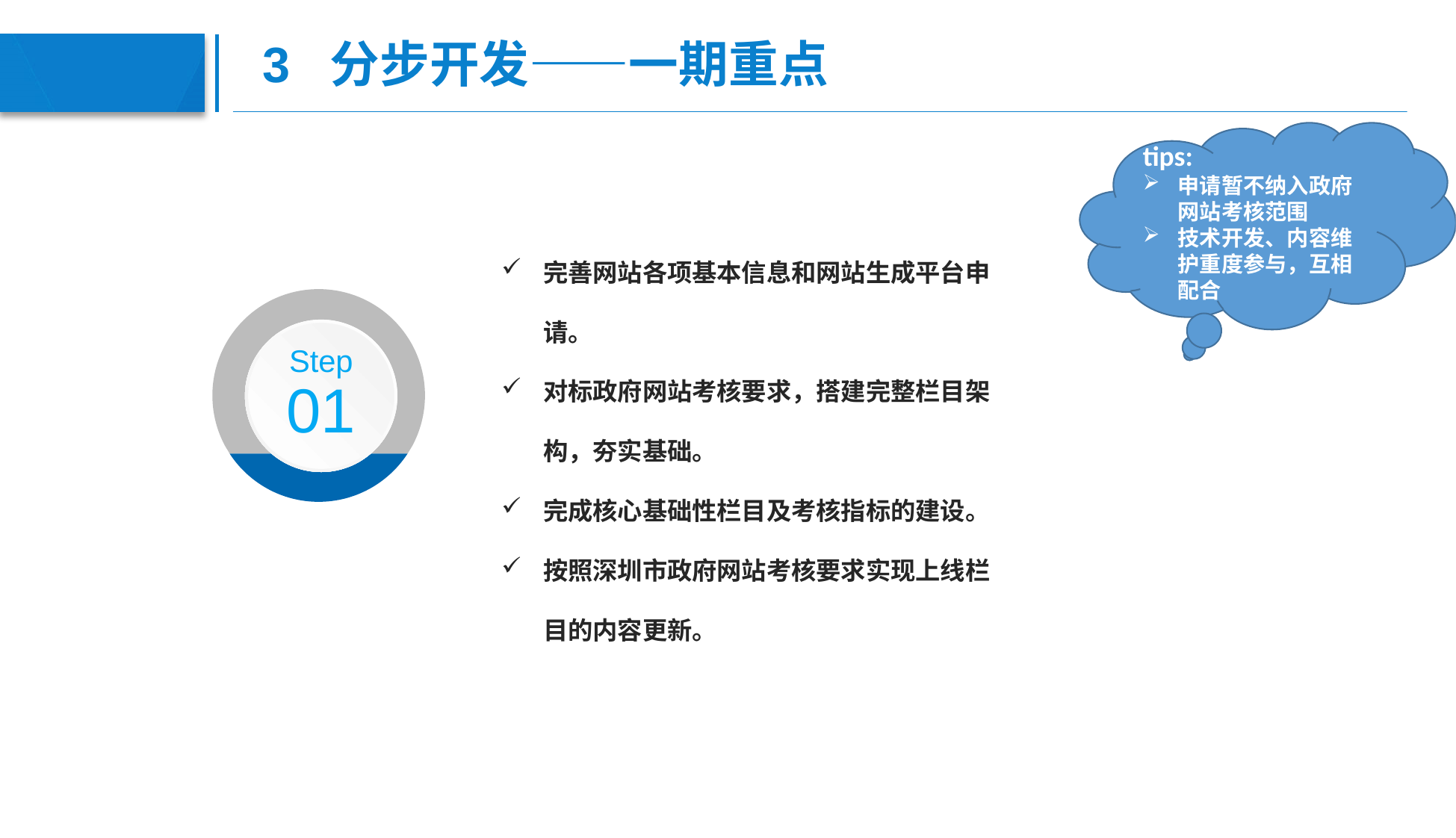

# 3  分步开发——一期重点
tips:
申请暂不纳入政府网站考核范围
技术开发、内容维护重度参与，互相配合
完善网站各项基本信息和网站生成平台申请。
对标政府网站考核要求，搭建完整栏目架构，夯实基础。
完成核心基础性栏目及考核指标的建设。
按照深圳市政府网站考核要求实现上线栏目的内容更新。

Step
01